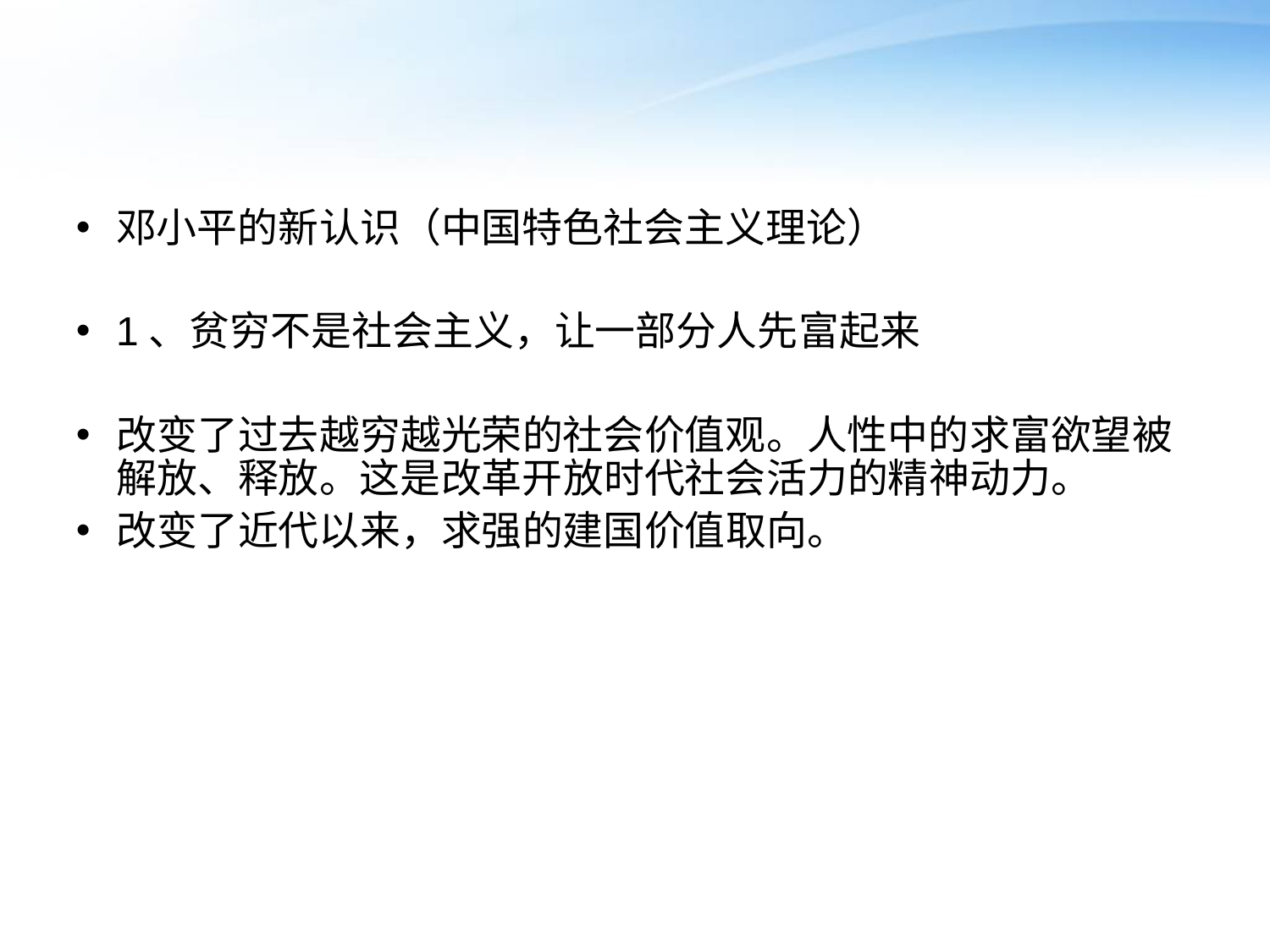

#
邓小平的新认识（中国特色社会主义理论）

1、贫穷不是社会主义，让一部分人先富起来

改变了过去越穷越光荣的社会价值观。人性中的求富欲望被解放、释放。这是改革开放时代社会活力的精神动力。
改变了近代以来，求强的建国价值取向。